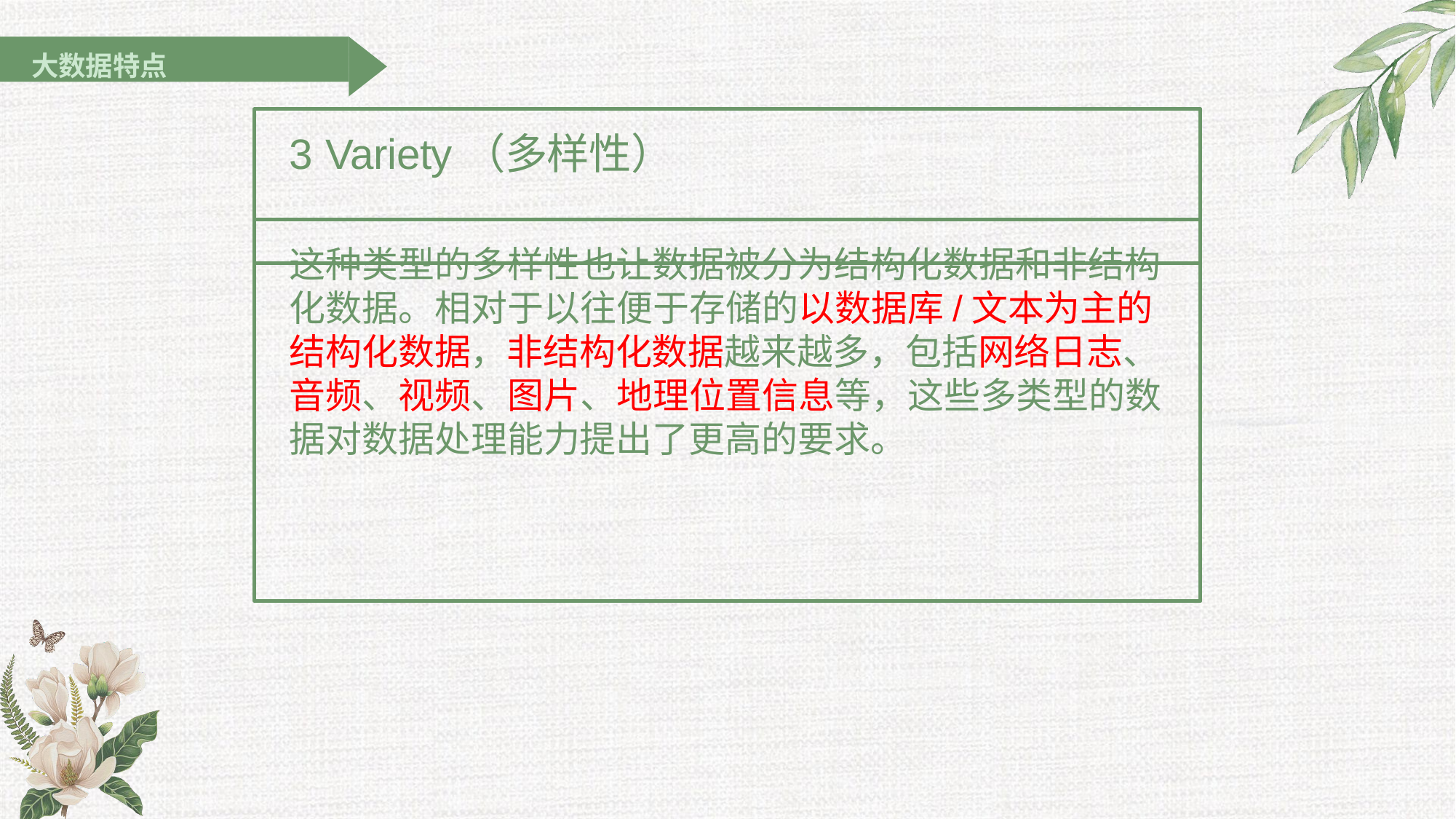

大数据特点
# 3 Variety（多样性）

这种类型的多样性也让数据被分为结构化数据和非结构化数据。相对于以往便于存储的以数据库/文本为主的结构化数据，非结构化数据越来越多，包括网络日志、音频、视频、图片、地理位置信息等，这些多类型的数据对数据处理能力提出了更高的要求。